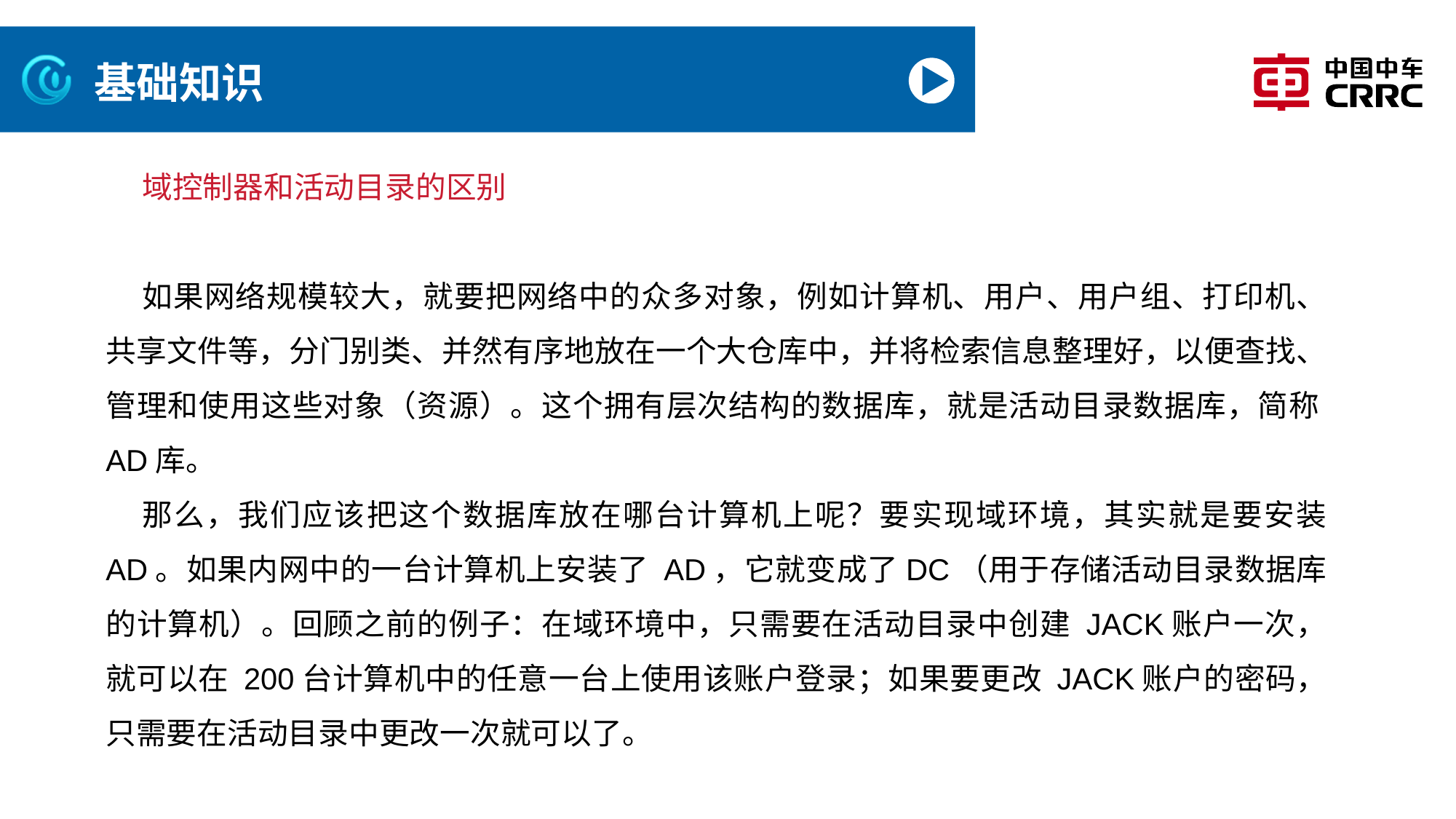

# 基础知识
域控制器和活动目录的区别

如果网络规模较大，就要把网络中的众多对象，例如计算机、用户、用户组、打印机、共享文件等，分门别类、并然有序地放在一个大仓库中，并将检索信息整理好，以便查找、管理和使用这些对象（资源）。这个拥有层次结构的数据库，就是活动目录数据库，简称AD库。
那么，我们应该把这个数据库放在哪台计算机上呢？要实现域环境，其实就是要安装 AD。如果内网中的一台计算机上安装了 AD，它就变成了DC（用于存储活动目录数据库的计算机）。回顾之前的例子：在域环境中，只需要在活动目录中创建 JACK账户一次，就可以在 200台计算机中的任意一台上使用该账户登录；如果要更改 JACK账户的密码，只需要在活动目录中更改一次就可以了。
19